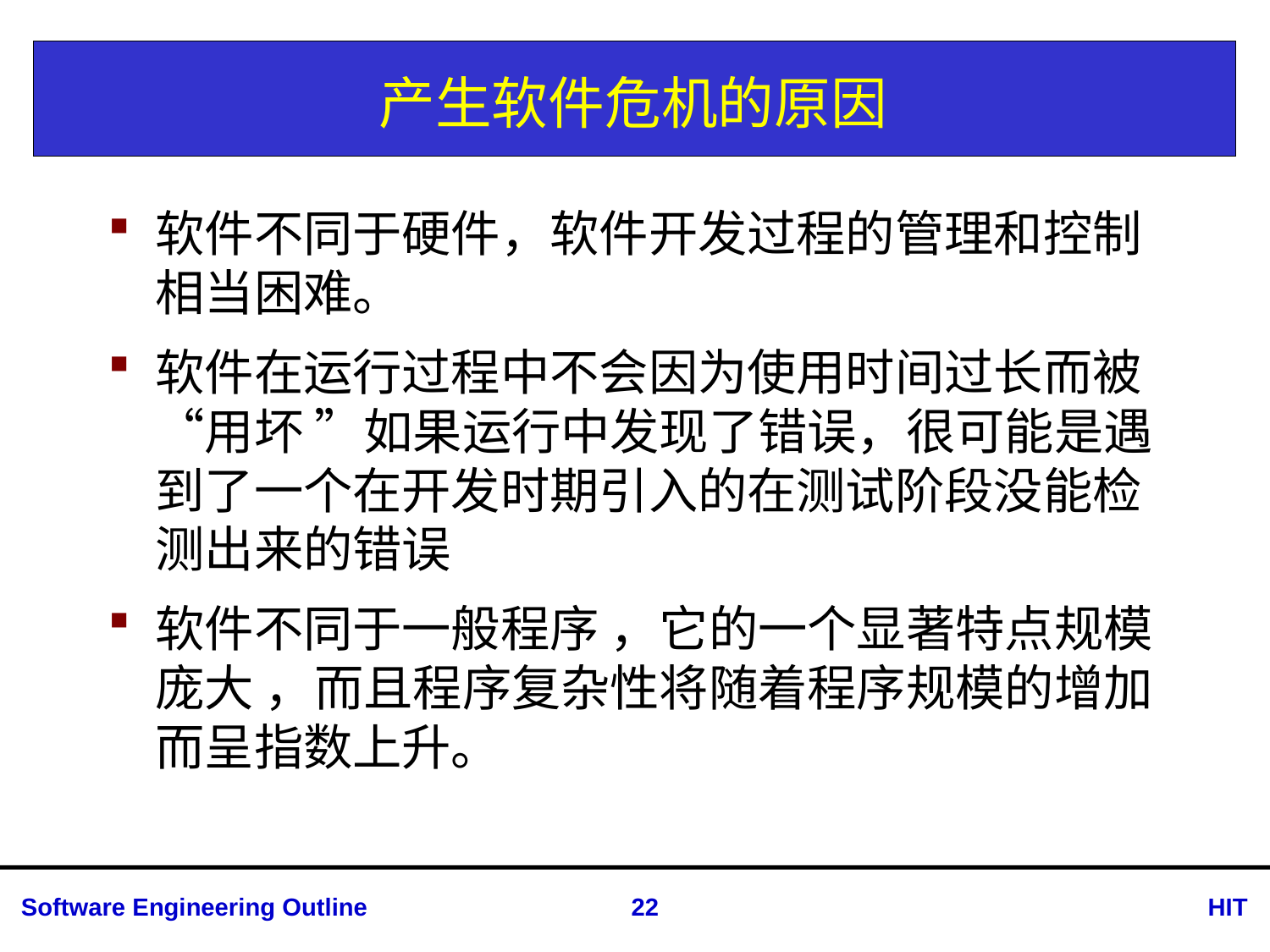

# 产生软件危机的原因
软件不同于硬件，软件开发过程的管理和控制相当困难。
软件在运行过程中不会因为使用时间过长而被 “用坏 ”如果运行中发现了错误，很可能是遇到了一个在开发时期引入的在测试阶段没能检测出来的错误
软件不同于一般程序 ，它的一个显著特点规模庞大 ，而且程序复杂性将随着程序规模的增加而呈指数上升。